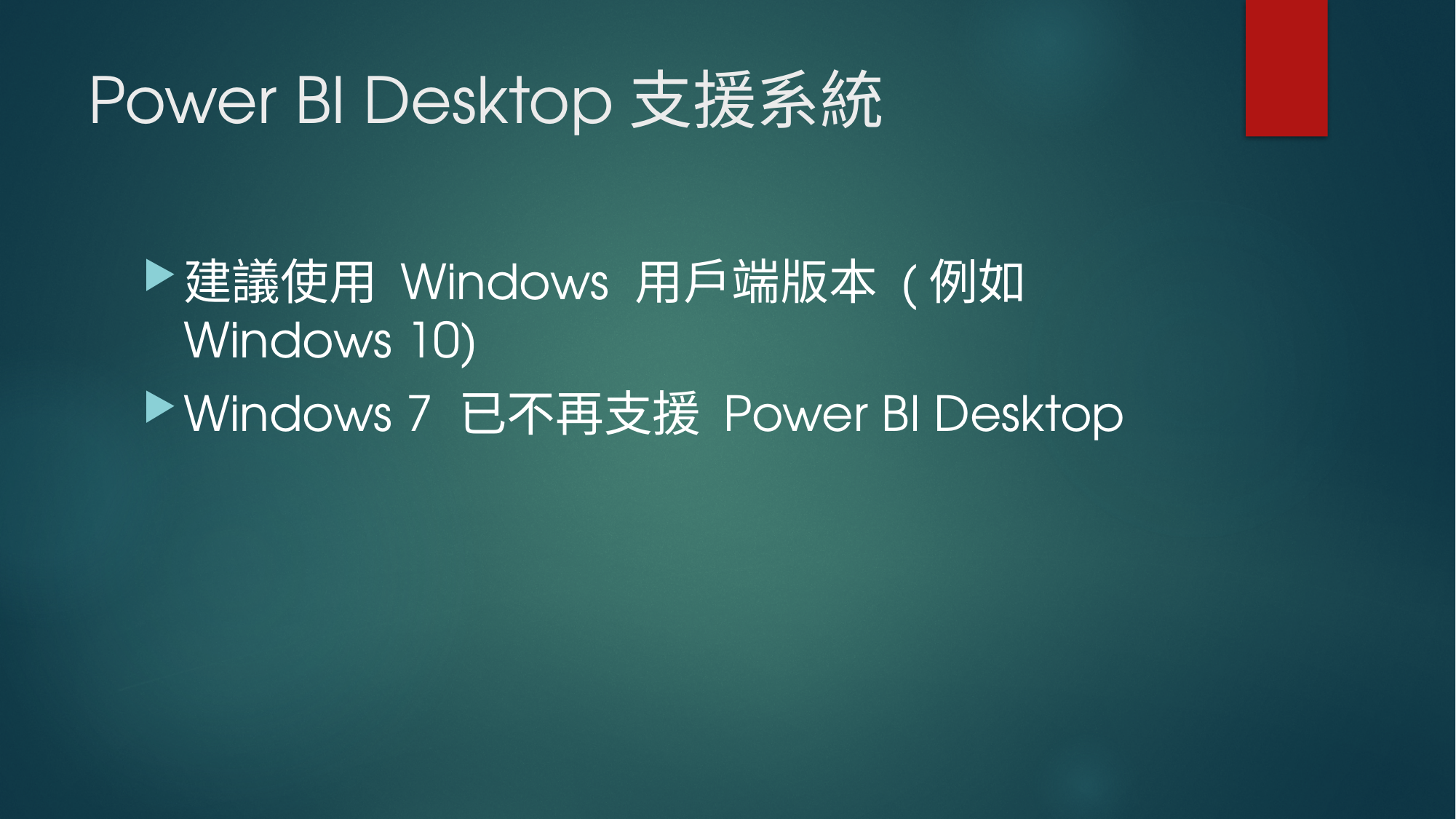

# Power BI Desktop支援系統
建議使用 Windows 用戶端版本 (例如 Windows 10)
Windows 7 已不再支援 Power BI Desktop